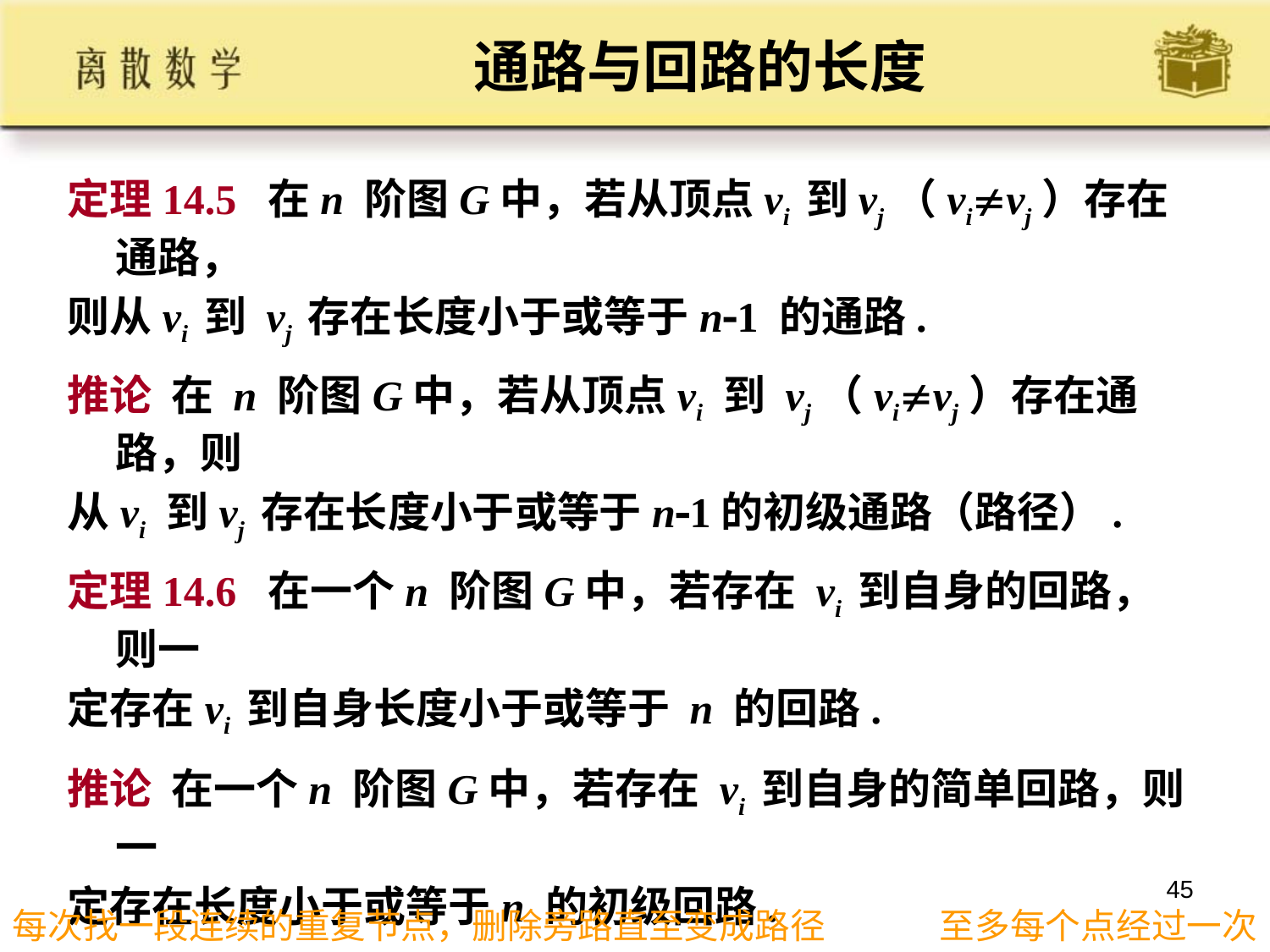

# 通路与回路的长度
定理14.5  在n 阶图G中，若从顶点vi 到vj（vi≠vj）存在通路，
则从vi 到 vj 存在长度小于或等于n−1 的通路.
推论  在 n 阶图G中，若从顶点vi 到 vj（vi≠vj）存在通路，则
从vi 到vj 存在长度小于或等于n−1的初级通路（路径）.
定理14.6  在一个n 阶图G中，若存在 vi 到自身的回路，则一
定存在vi 到自身长度小于或等于 n 的回路.
推论  在一个n 阶图G中，若存在 vi 到自身的简单回路，则一
定存在长度小于或等于n 的初级回路.
45
每次找一段连续的重复节点，删除旁路直至变成路径
至多每个点经过一次